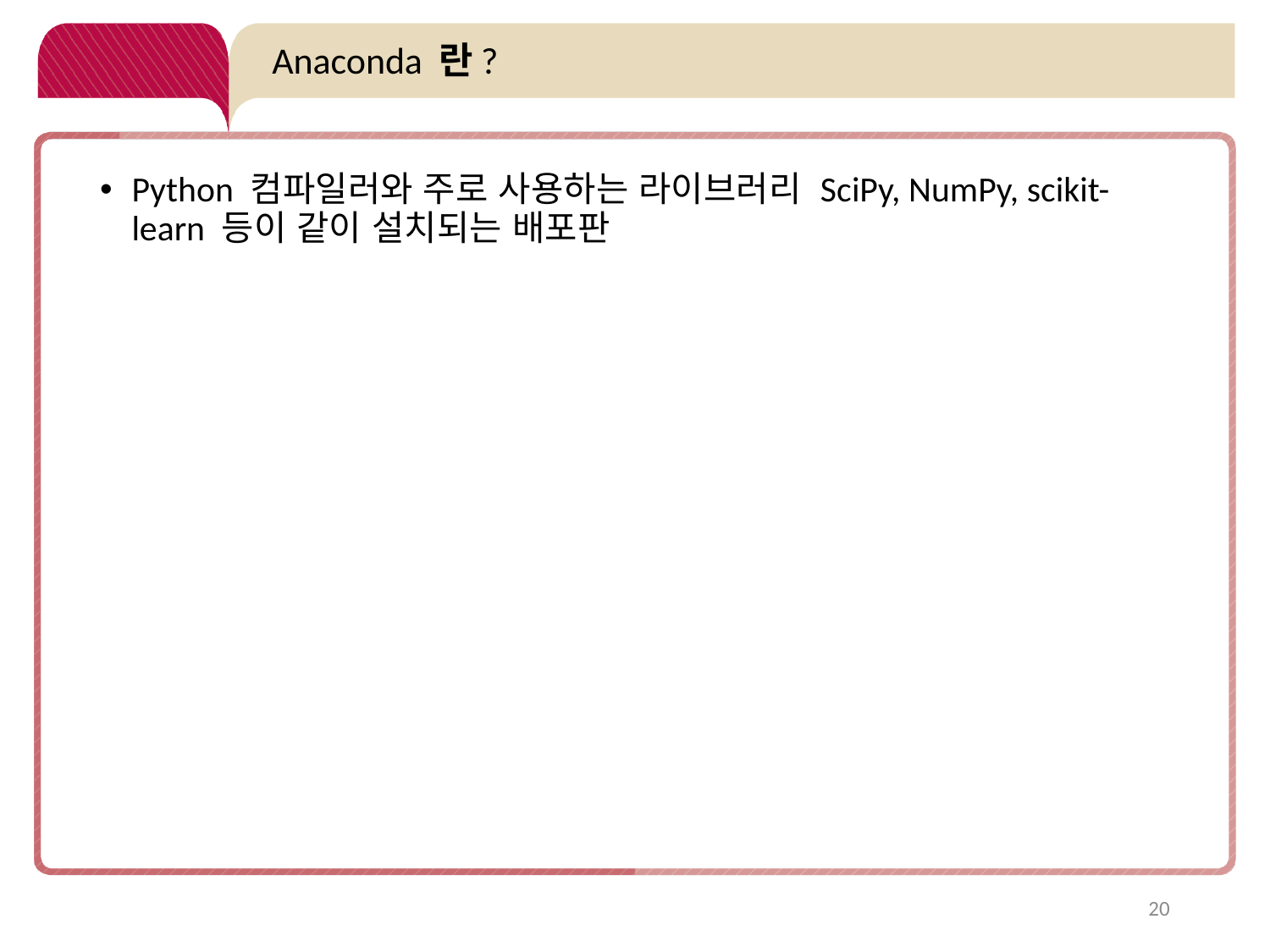

# Anaconda 란?
Python 컴파일러와 주로 사용하는 라이브러리 SciPy, NumPy, scikit-learn 등이 같이 설치되는 배포판
20